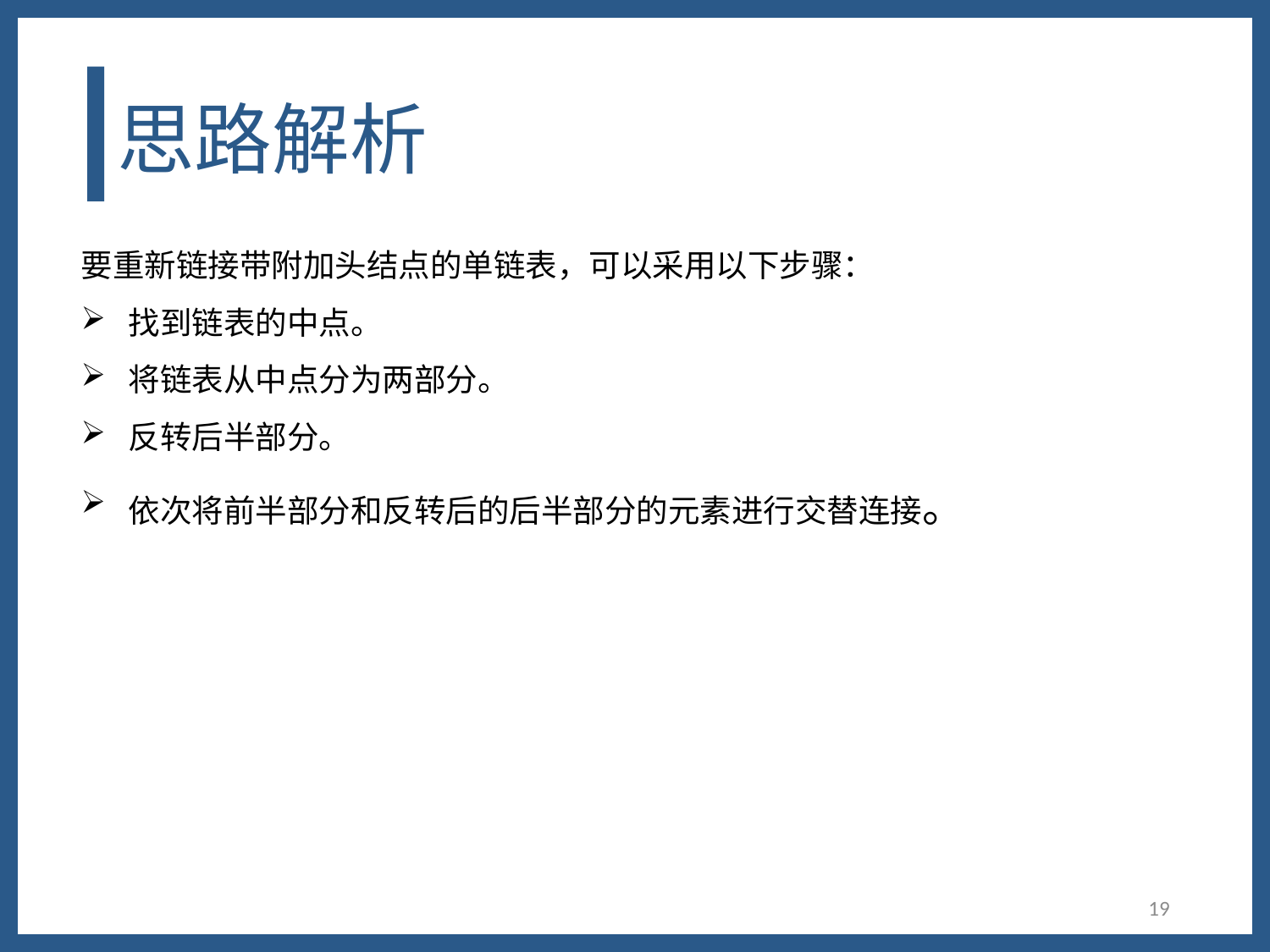

# 思路解析
要重新链接带附加头结点的单链表，可以采用以下步骤：
找到链表的中点。
将链表从中点分为两部分。
反转后半部分。
依次将前半部分和反转后的后半部分的元素进行交替连接。
19